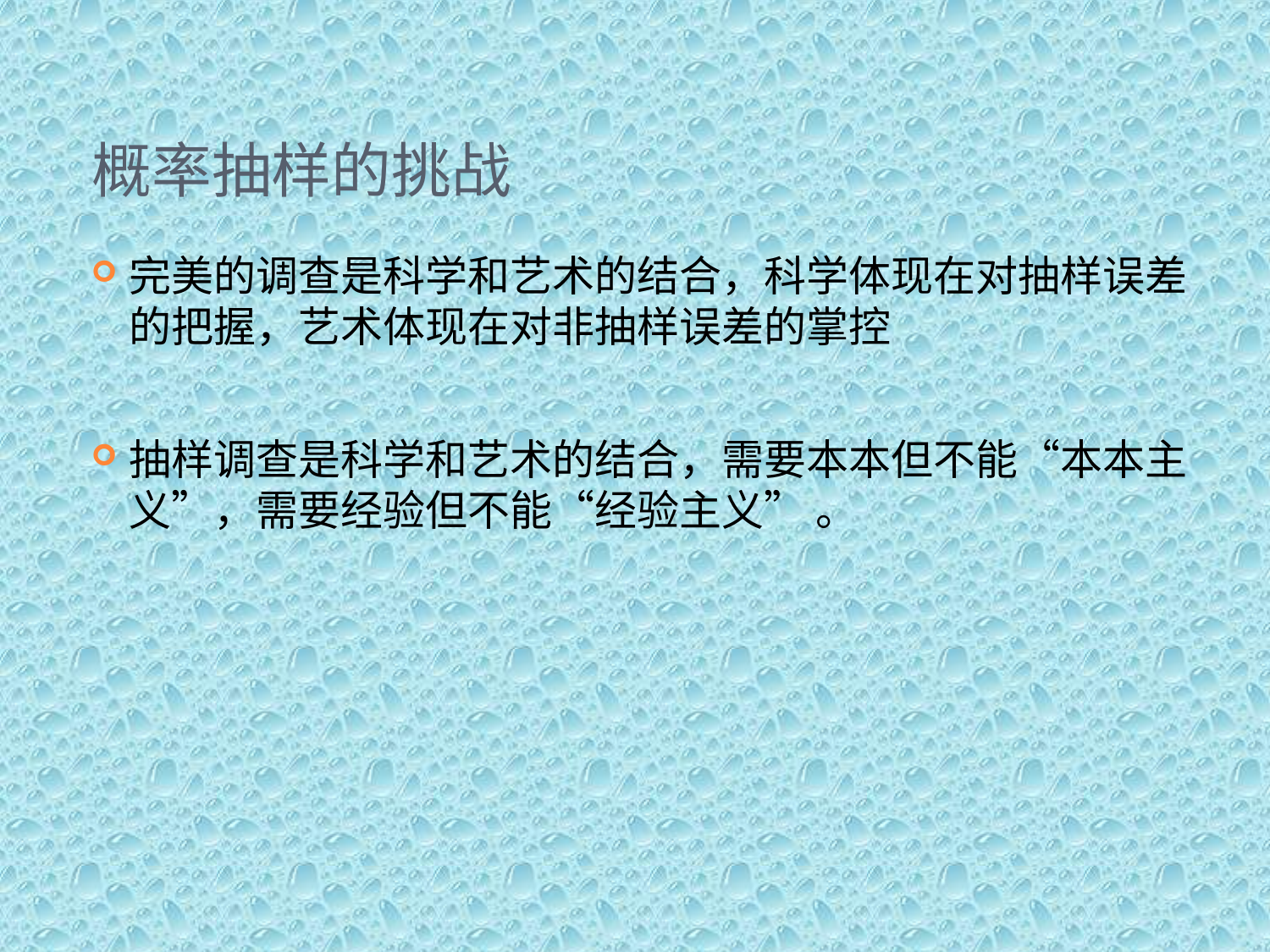

# 概率抽样的挑战
完美的调查是科学和艺术的结合，科学体现在对抽样误差的把握，艺术体现在对非抽样误差的掌控

抽样调查是科学和艺术的结合，需要本本但不能“本本主义”，需要经验但不能“经验主义” 。